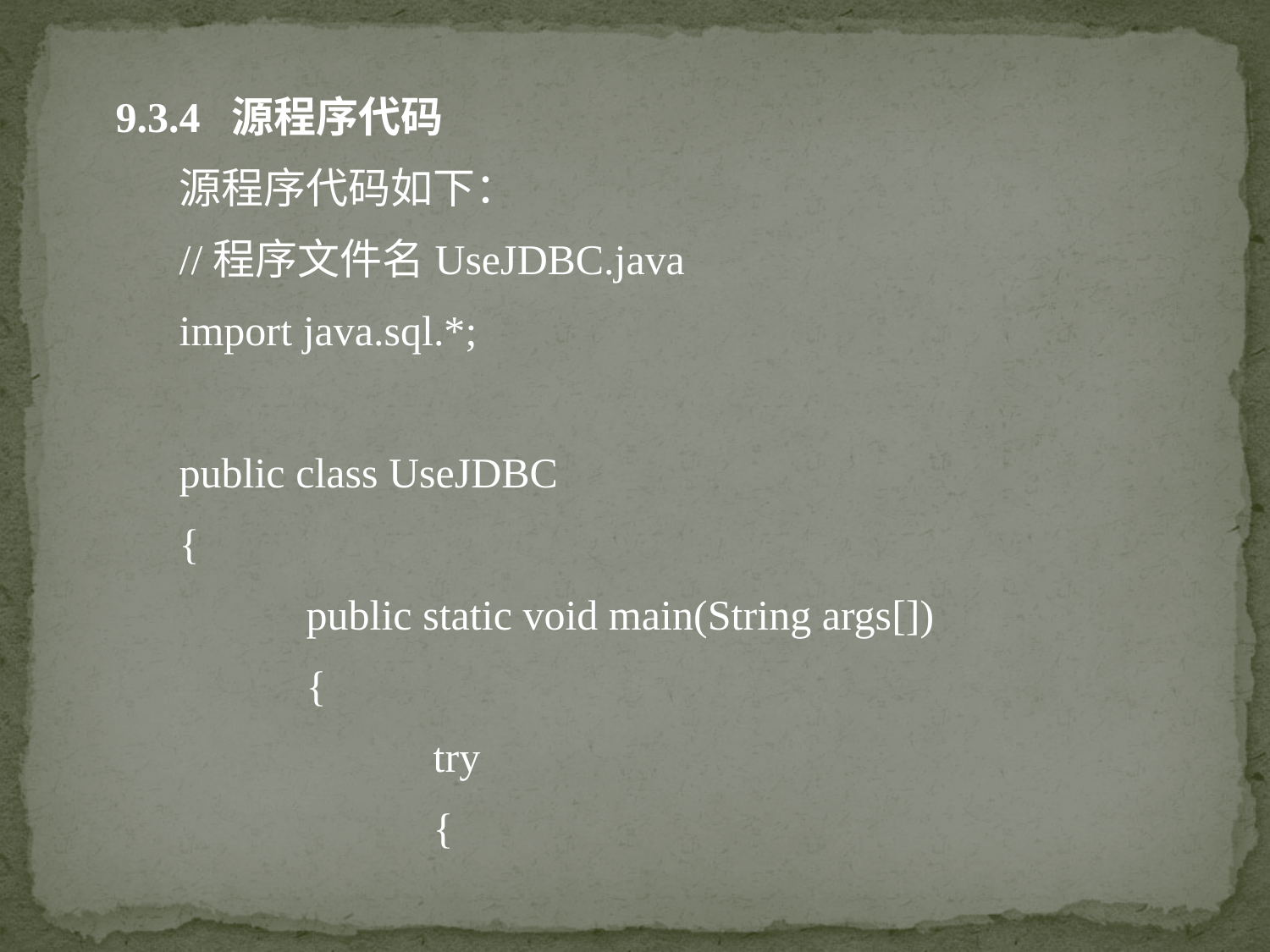

9.3.4  源程序代码
源程序代码如下：
//程序文件名UseJDBC.java
import java.sql.*;

public class UseJDBC
{
	public static void main(String args[])
	{
		try
		{